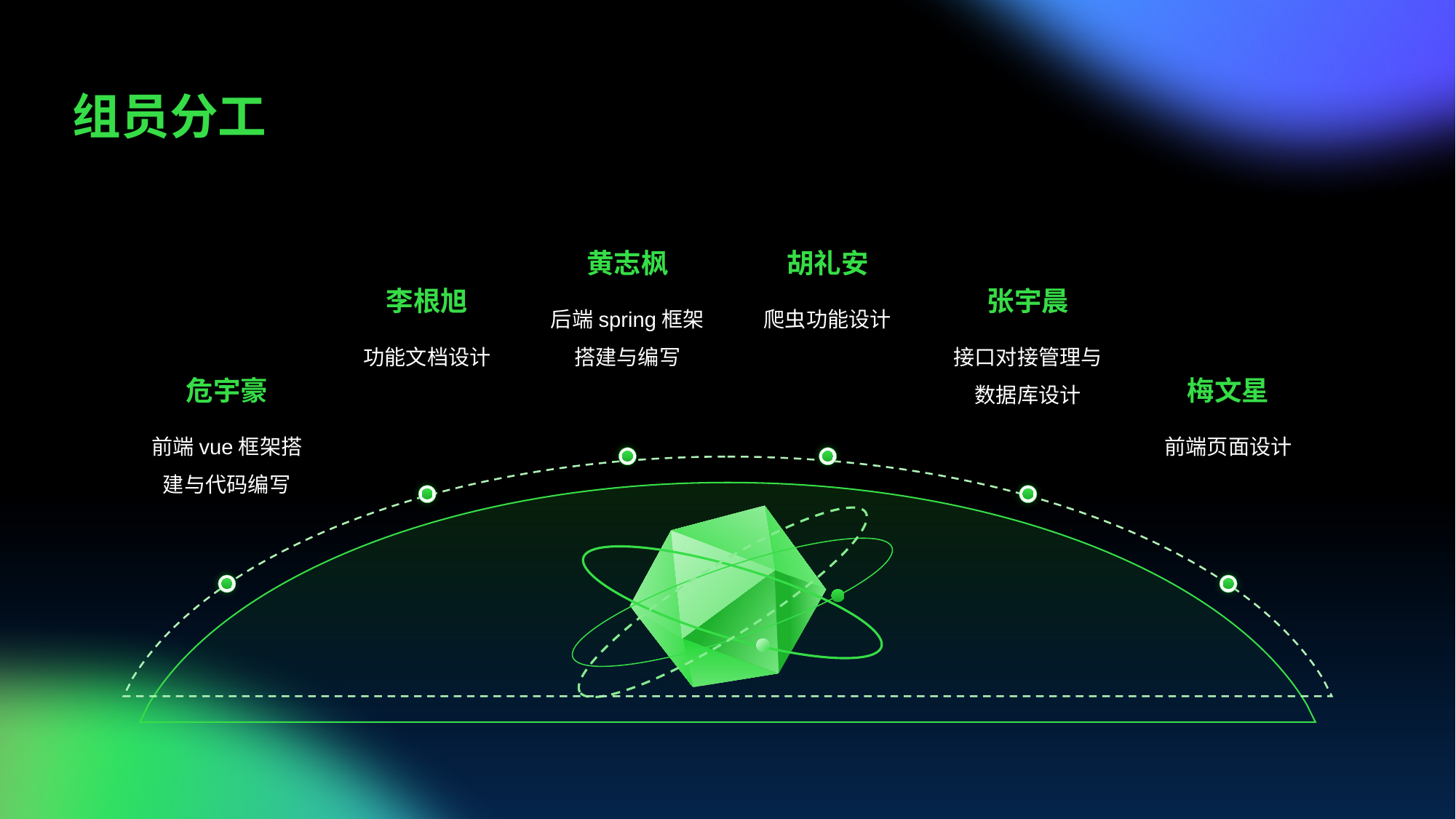

# 组员分工
黄志枫
胡礼安
李根旭
张宇晨
后端spring框架搭建与编写
爬虫功能设计
功能文档设计
接口对接管理与数据库设计
危宇豪
梅文星
前端vue框架搭建与代码编写
前端页面设计